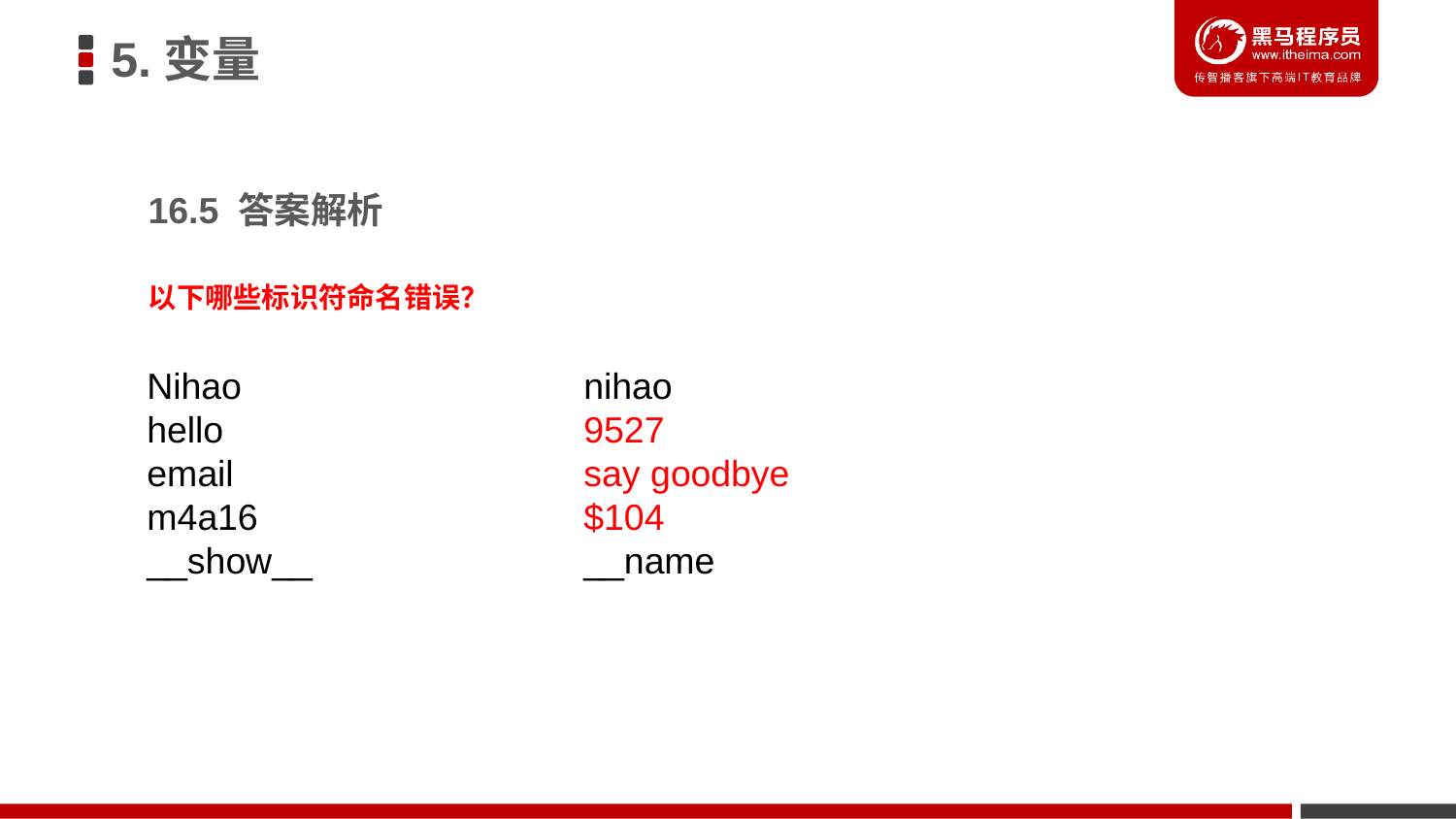

5.变量
16.5 答案解析
以下哪些标识符命名错误？
Nihao			nihao
hello			9527
email			say goodbye
m4a16			$104
__show__		__name